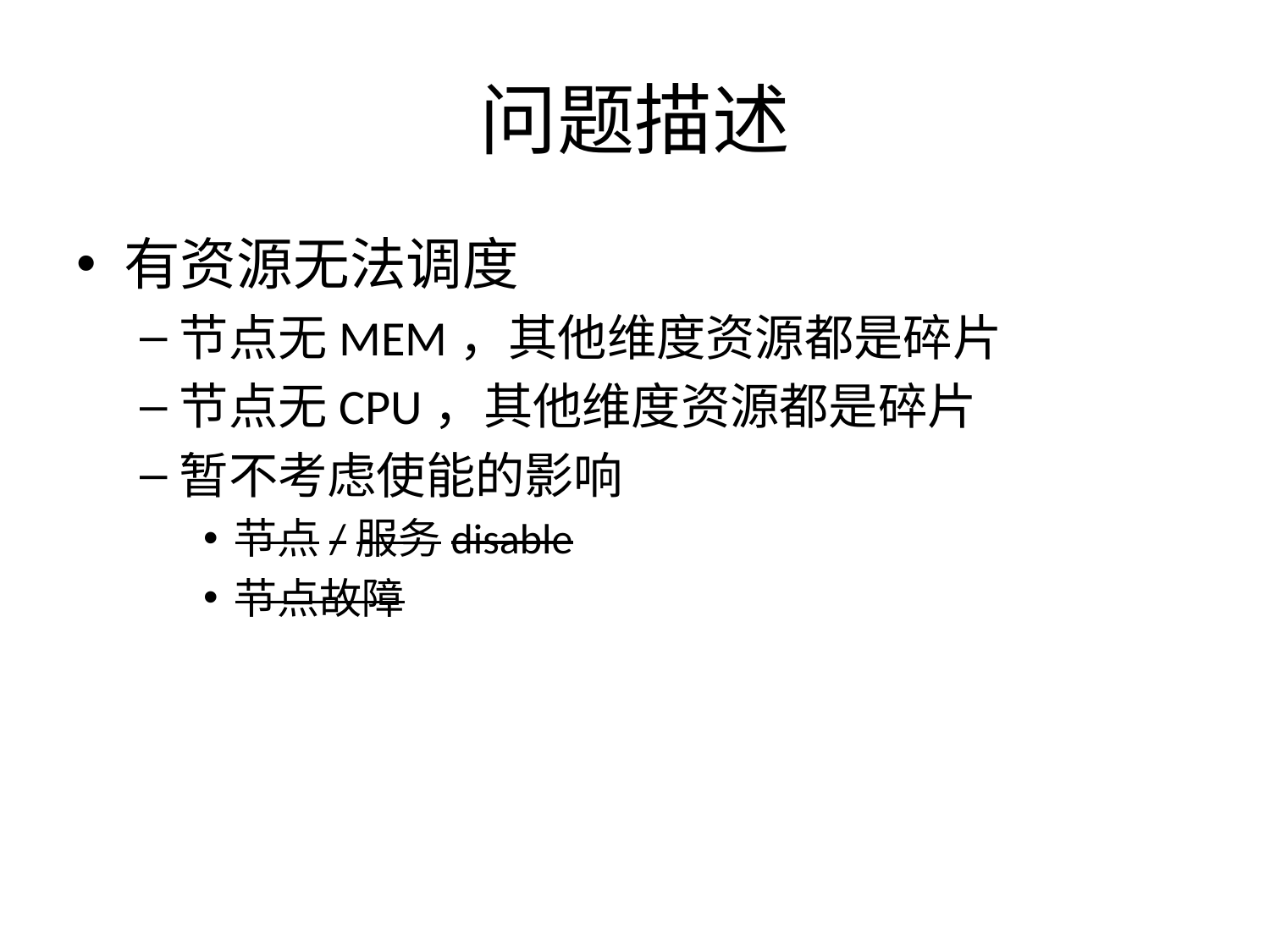

# 问题描述
有资源无法调度
节点无MEM，其他维度资源都是碎片
节点无CPU，其他维度资源都是碎片
暂不考虑使能的影响
节点/服务disable
节点故障